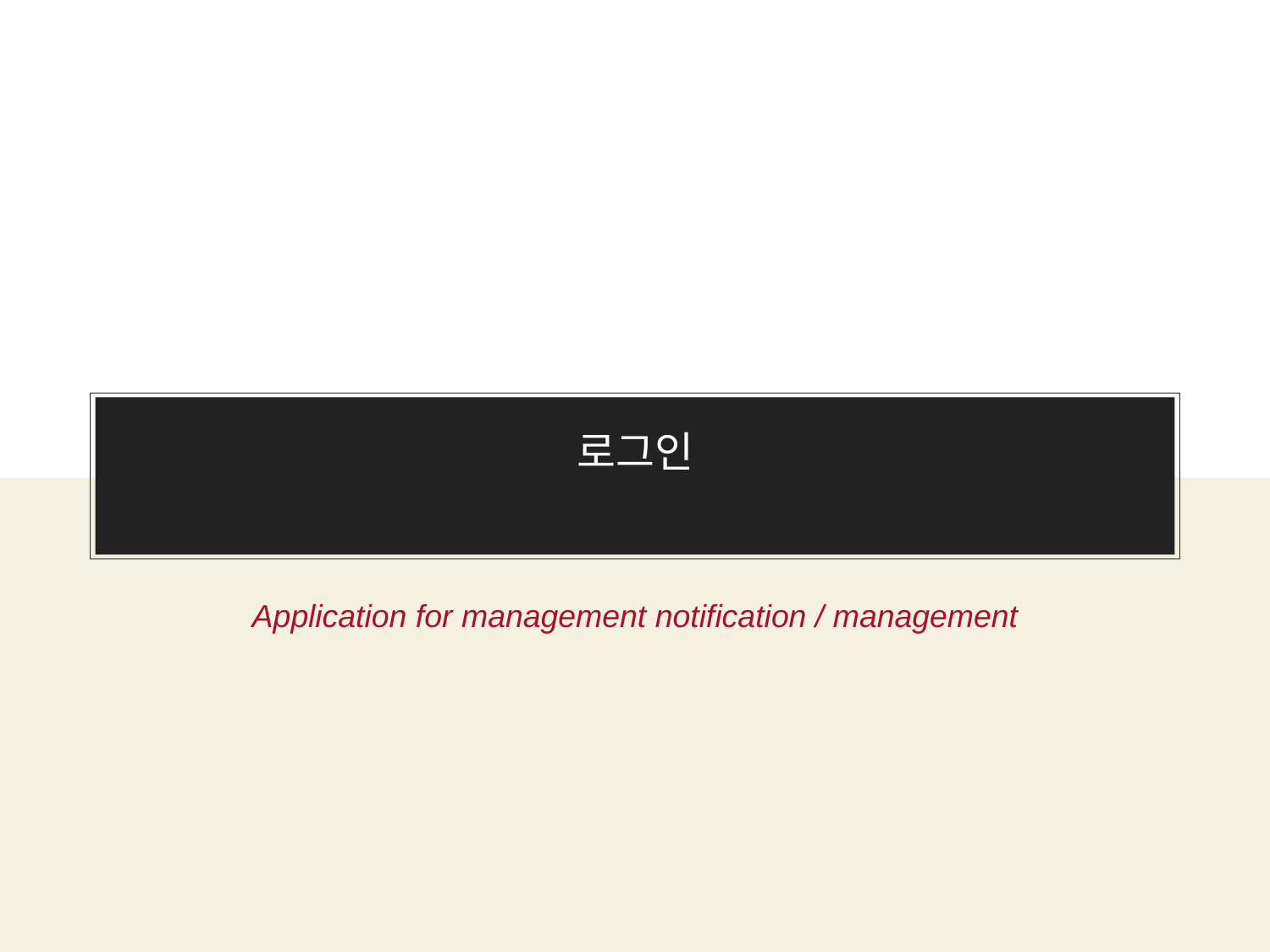

# 로그인

Application for management notification / management